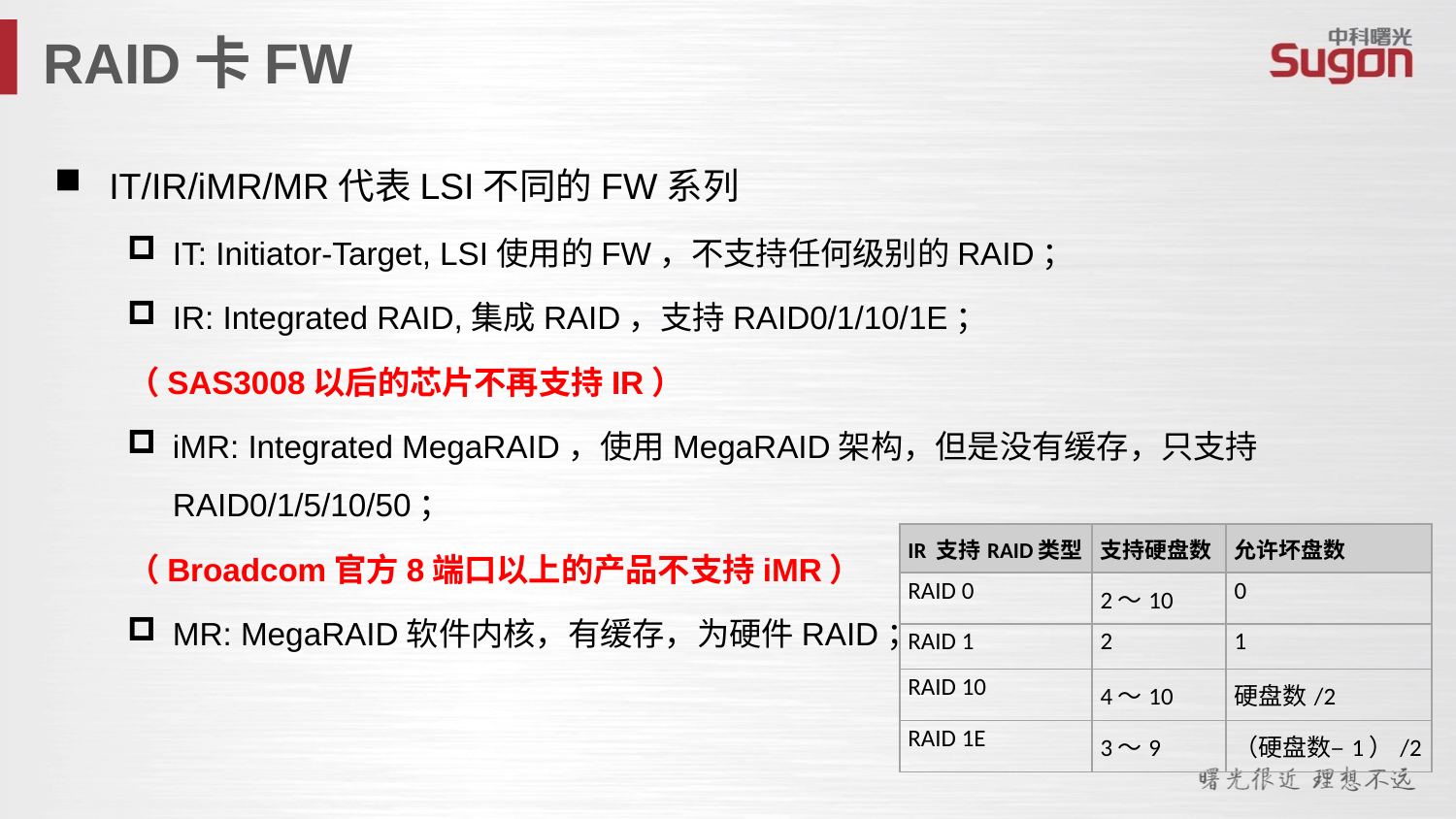

RAID卡FW
IT/IR/iMR/MR代表LSI不同的FW系列
IT: Initiator-Target, LSI使用的FW，不支持任何级别的RAID；
IR: Integrated RAID,集成RAID，支持RAID0/1/10/1E；
（SAS3008以后的芯片不再支持IR）
iMR: Integrated MegaRAID，使用MegaRAID架构，但是没有缓存，只支持RAID0/1/5/10/50；
（Broadcom官方8端口以上的产品不支持iMR）
MR: MegaRAID软件内核，有缓存，为硬件RAID；
| IR 支持RAID类型 | 支持硬盘数 | 允许坏盘数 |
| --- | --- | --- |
| RAID 0 | 2～10 | 0 |
| RAID 1 | 2 | 1 |
| RAID 10 | 4～10 | 硬盘数/2 |
| RAID 1E | 3～9 | （硬盘数–1）/2 |